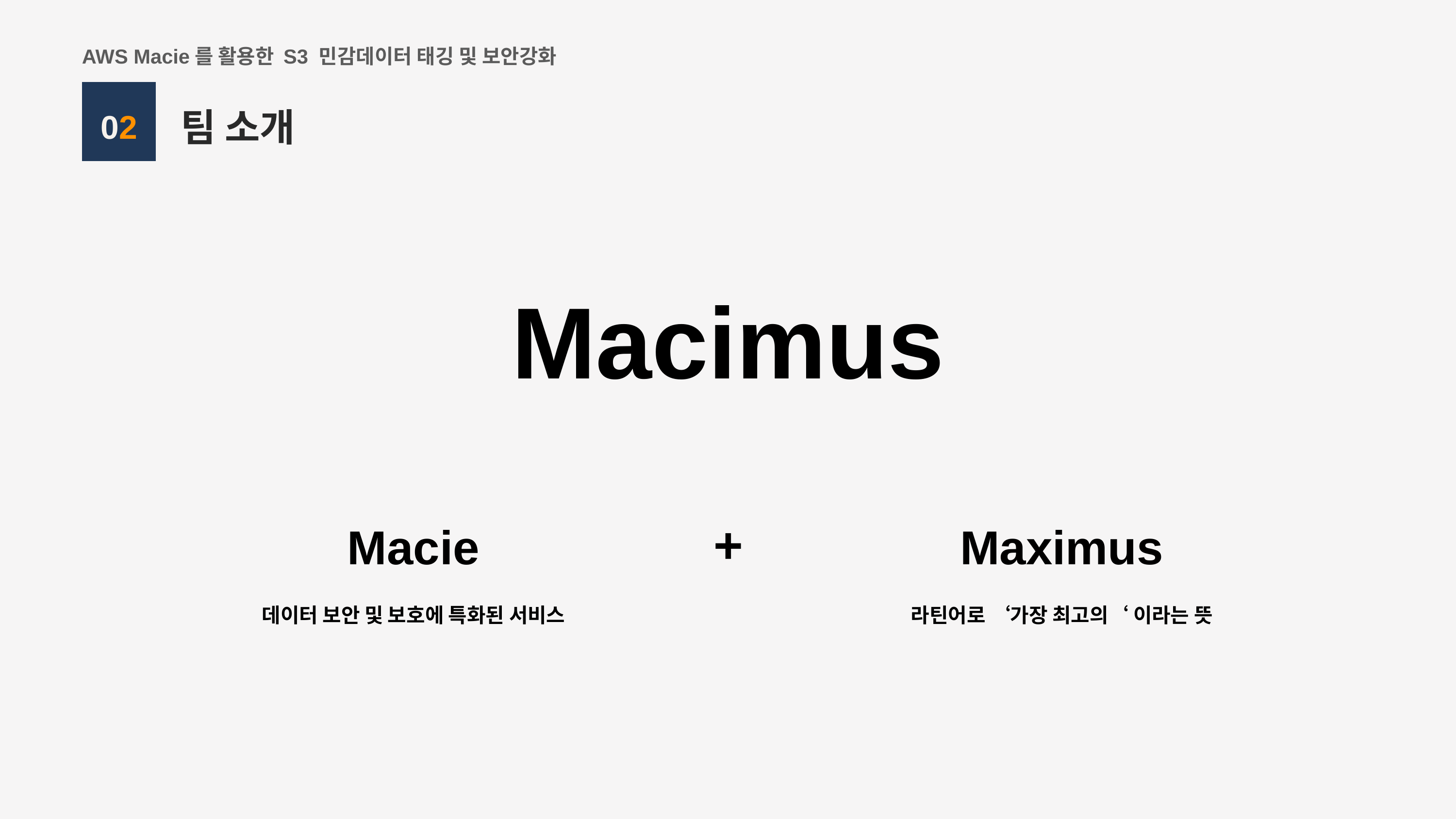

AWS Macie를 활용한 S3 민감데이터 태깅 및 보안강화

팀 소개
02
Macimus
+
Macie
Maximus
라틴어로 ‘가장 최고의‘ 이라는 뜻
데이터 보안 및 보호에 특화된 서비스